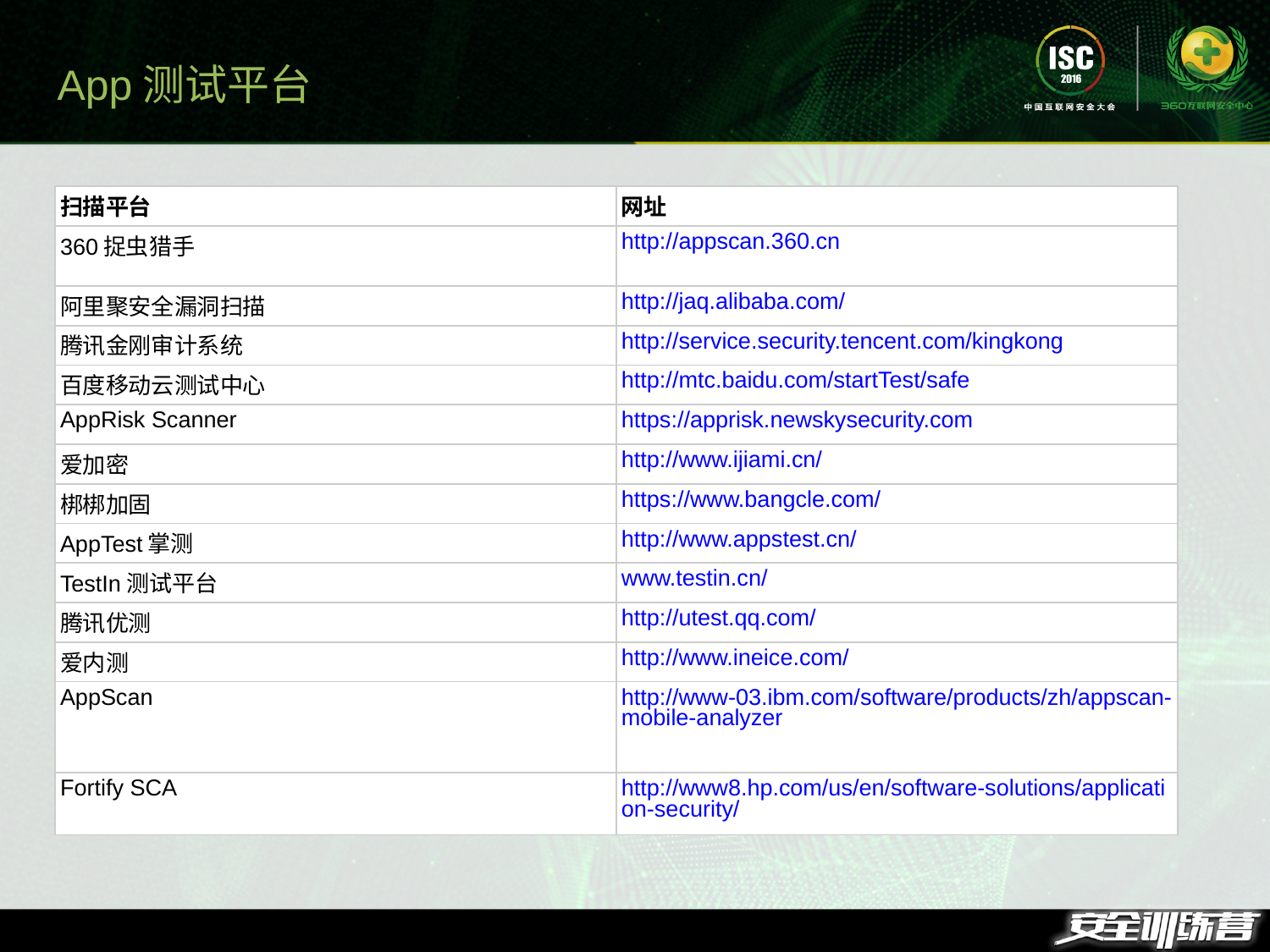

App测试平台
| 扫描平台 | 网址 |
| --- | --- |
| 360捉虫猎手 | http://appscan.360.cn |
| 阿里聚安全漏洞扫描 | http://jaq.alibaba.com/ |
| 腾讯金刚审计系统 | http://service.security.tencent.com/kingkong |
| 百度移动云测试中心 | http://mtc.baidu.com/startTest/safe |
| AppRisk Scanner | https://apprisk.newskysecurity.com |
| 爱加密 | http://www.ijiami.cn/ |
| 梆梆加固 | https://www.bangcle.com/ |
| AppTest掌测 | http://www.appstest.cn/ |
| TestIn测试平台 | www.testin.cn/ |
| 腾讯优测 | http://utest.qq.com/ |
| 爱内测 | http://www.ineice.com/ |
| AppScan | http://www-03.ibm.com/software/products/zh/appscan-mobile-analyzer |
| Fortify SCA | http://www8.hp.com/us/en/software-solutions/application-security/ |